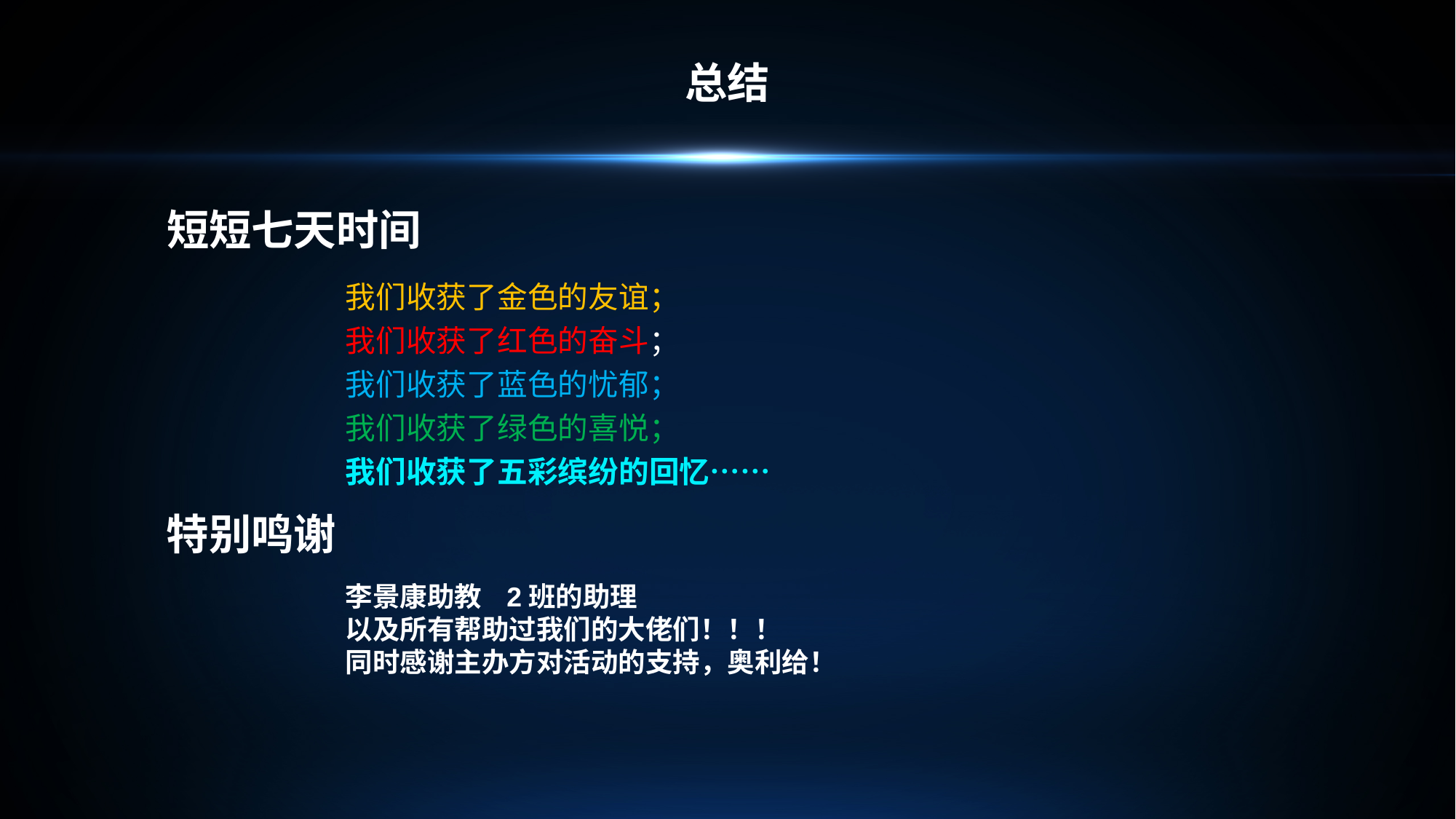

总结
短短七天时间
我们收获了金色的友谊；
我们收获了红色的奋斗；
我们收获了蓝色的忧郁；
我们收获了绿色的喜悦；
我们收获了五彩缤纷的回忆……
特别鸣谢
李景康助教   2班的助理
以及所有帮助过我们的大佬们！！！
同时感谢主办方对活动的支持，奥利给！